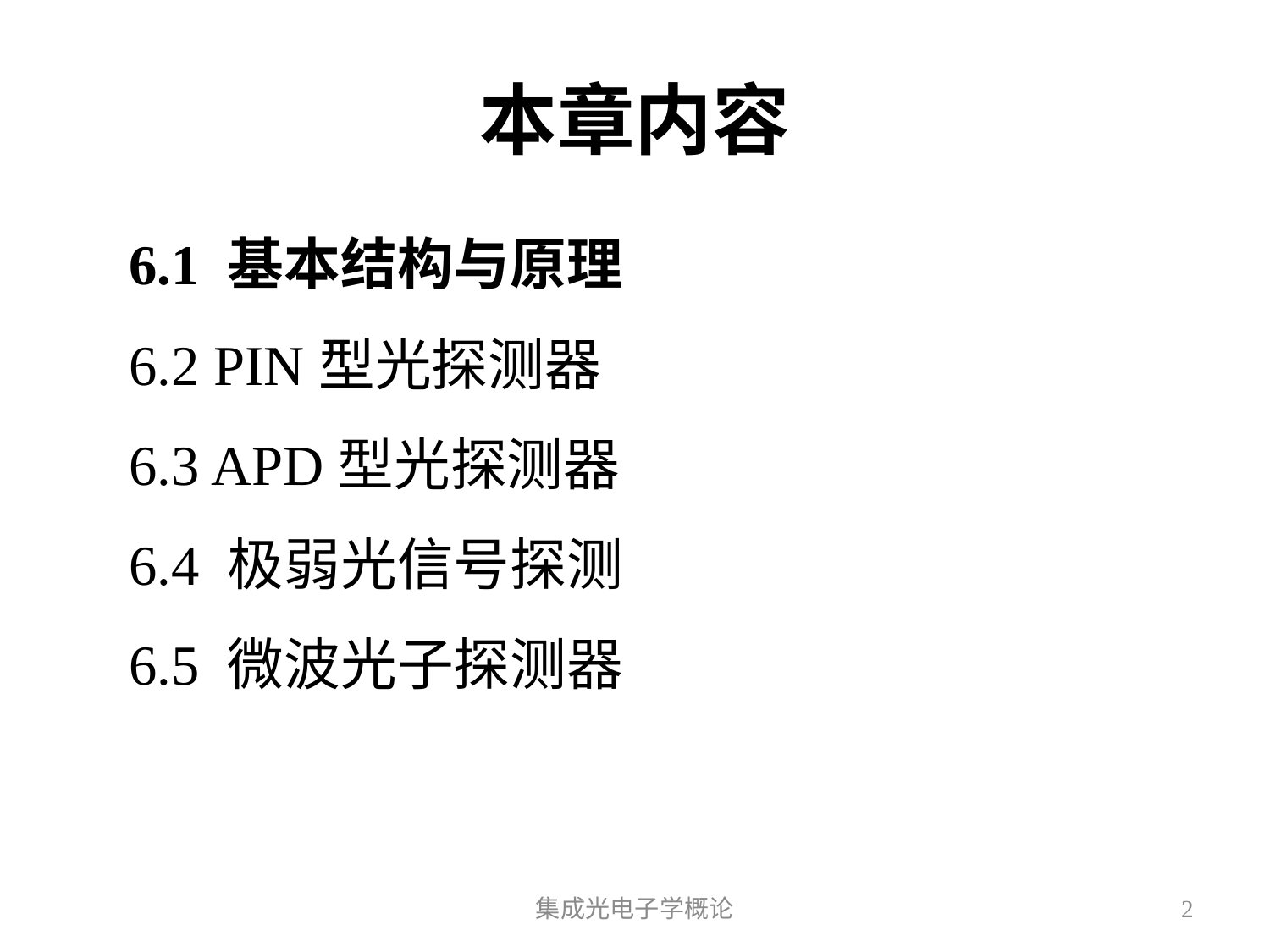

# 本章内容
6.1 基本结构与原理
6.2 PIN型光探测器
6.3 APD型光探测器
6.4 极弱光信号探测
6.5 微波光子探测器

集成光电子学概论
2